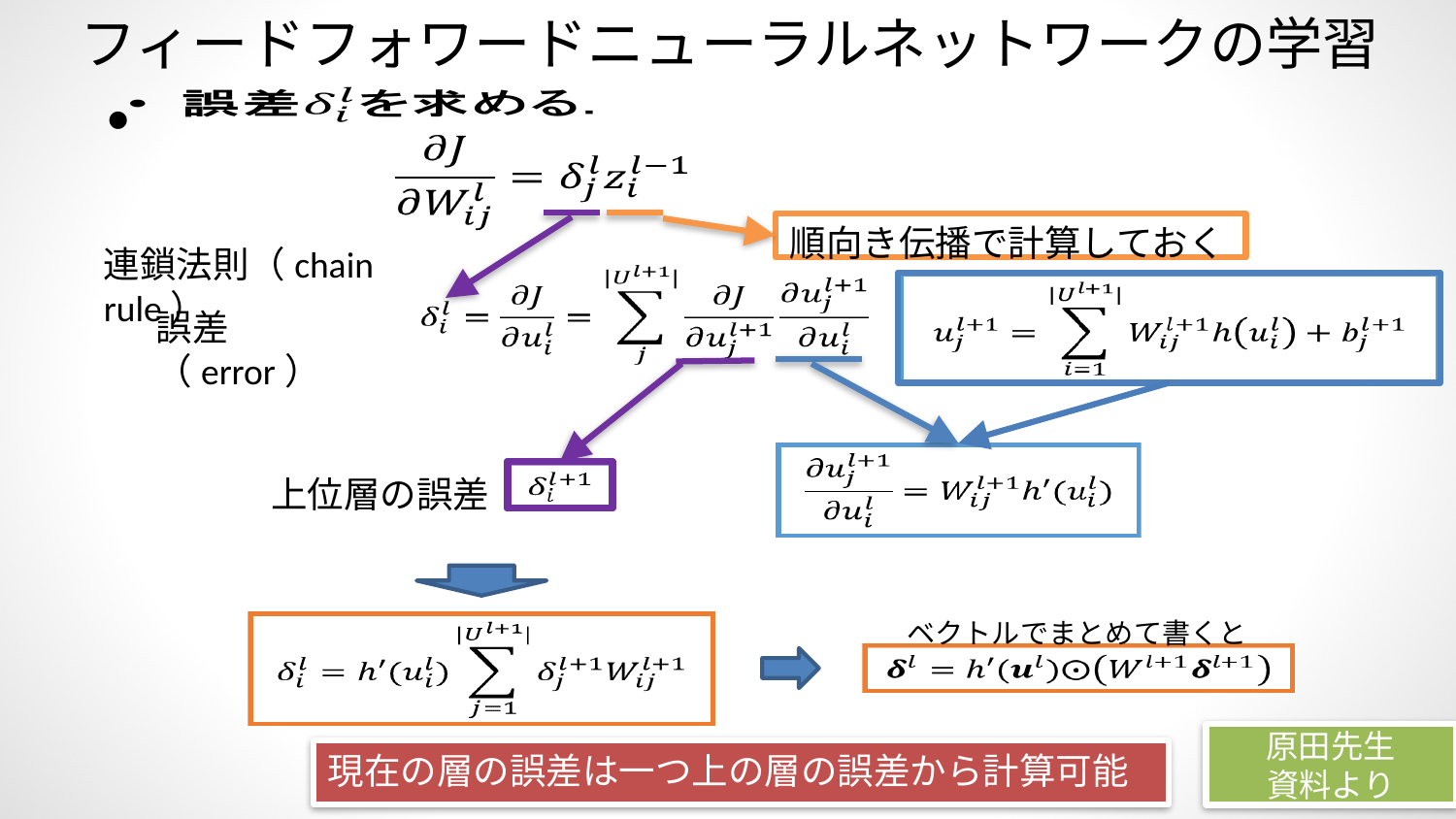

# フィードフォワードニューラルネットワークの学習

順向き伝播で計算しておく
連鎖法則（chain rule）

誤差（error）

上位層の誤差

ベクトルでまとめて書くと

原田先生
資料より
現在の層の誤差は一つ上の層の誤差から計算可能